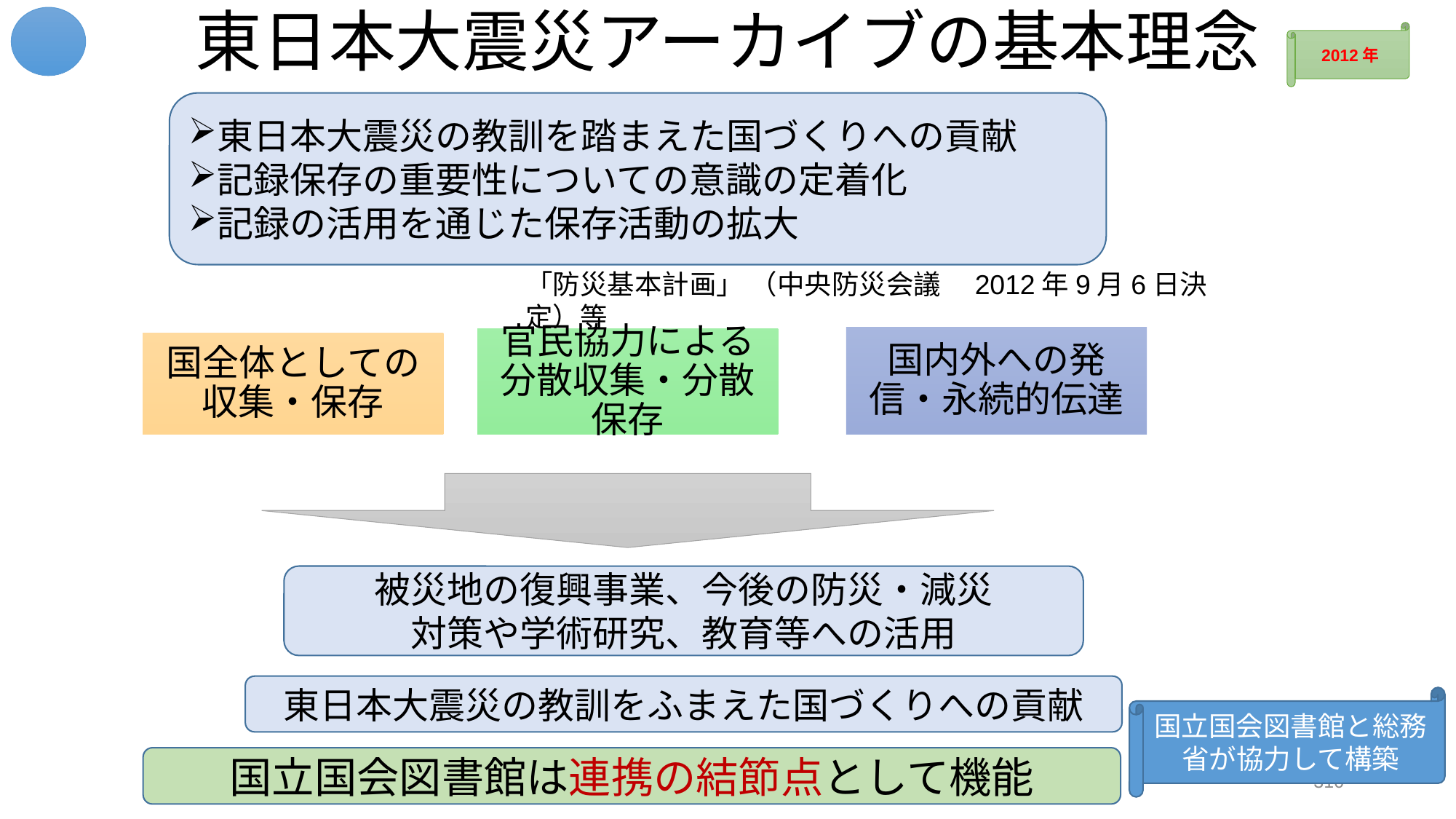

# 東日本大震災アーカイブの基本理念

2012年
東日本大震災の教訓を踏まえた国づくりへの貢献
記録保存の重要性についての意識の定着化
記録の活用を通じた保存活動の拡大
「防災基本計画」 （中央防災会議　2012年9月6日決定）等

国内外への発信・永続的伝達

官民協力による分散収集・分散保存

国全体としての収集・保存

被災地の復興事業、今後の防災・減災
対策や学術研究、教育等への活用
東日本大震災の教訓をふまえた国づくりへの貢献
国立国会図書館と総務省が協力して構築
国立国会図書館は連携の結節点として機能
310